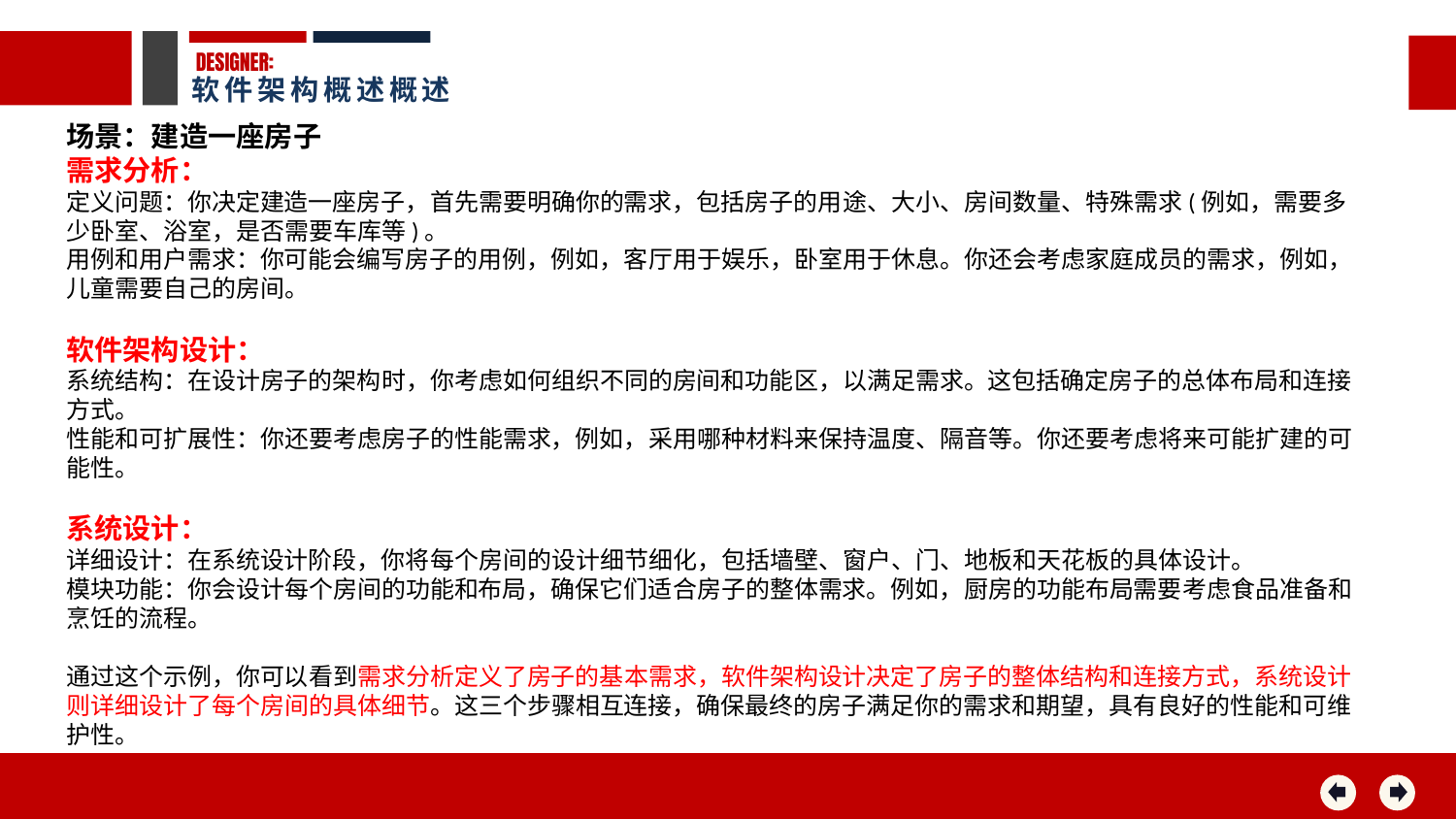

DESIGNER:
软件架构概述概述
场景：建造一座房子
需求分析：
定义问题：你决定建造一座房子，首先需要明确你的需求，包括房子的用途、大小、房间数量、特殊需求(例如，需要多少卧室、浴室，是否需要车库等)。
用例和用户需求：你可能会编写房子的用例，例如，客厅用于娱乐，卧室用于休息。你还会考虑家庭成员的需求，例如，儿童需要自己的房间。

软件架构设计：
系统结构：在设计房子的架构时，你考虑如何组织不同的房间和功能区，以满足需求。这包括确定房子的总体布局和连接方式。
性能和可扩展性：你还要考虑房子的性能需求，例如，采用哪种材料来保持温度、隔音等。你还要考虑将来可能扩建的可能性。

系统设计：
详细设计：在系统设计阶段，你将每个房间的设计细节细化，包括墙壁、窗户、门、地板和天花板的具体设计。
模块功能：你会设计每个房间的功能和布局，确保它们适合房子的整体需求。例如，厨房的功能布局需要考虑食品准备和烹饪的流程。

通过这个示例，你可以看到需求分析定义了房子的基本需求，软件架构设计决定了房子的整体结构和连接方式，系统设计则详细设计了每个房间的具体细节。这三个步骤相互连接，确保最终的房子满足你的需求和期望，具有良好的性能和可维护性。